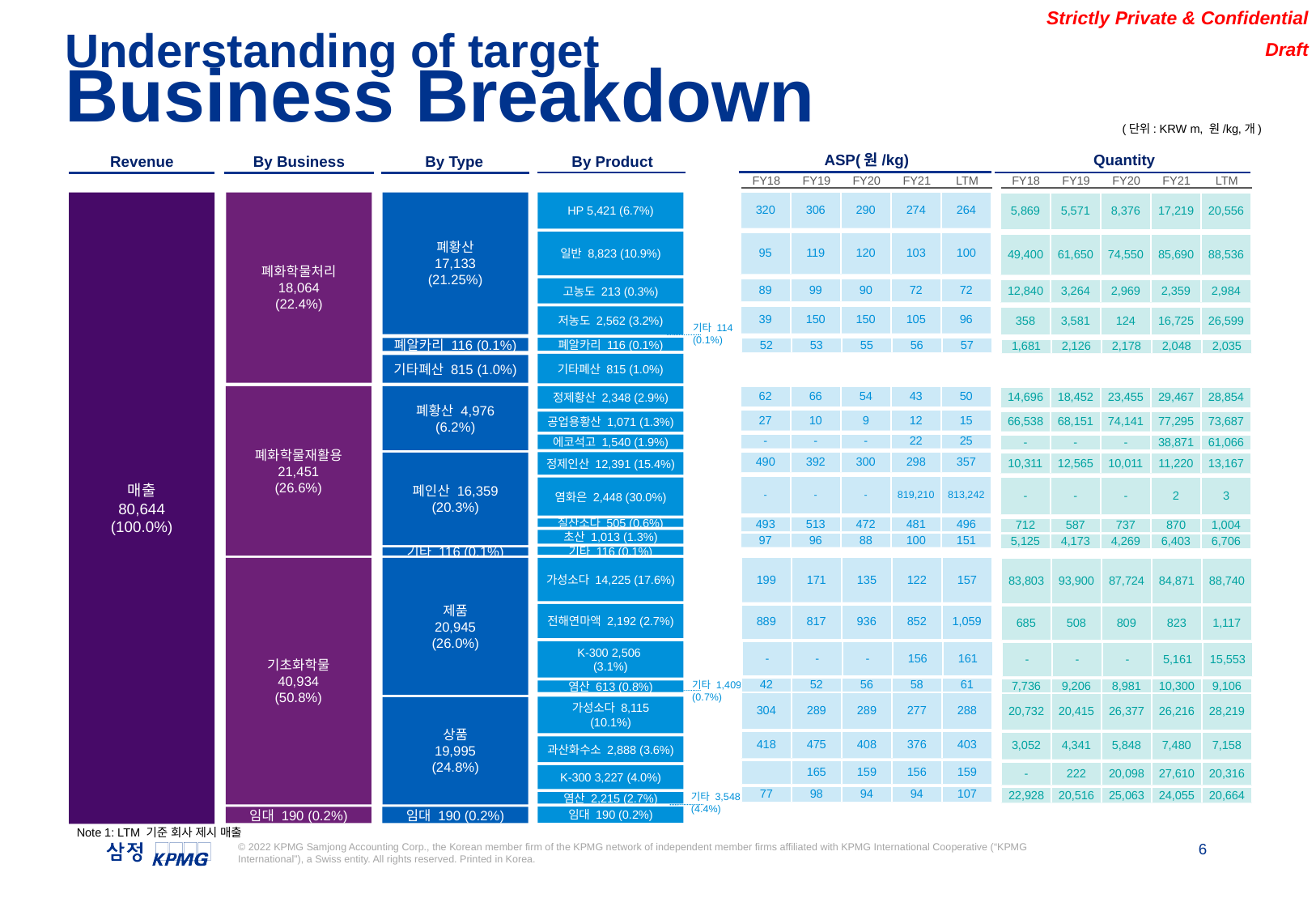

Understanding of target
Business Breakdown
(단위: KRW m, 원/kg,개)
ASP(원/kg)
Quantity
By Product
Revenue
By Business
By Type
| FY18 | FY19 | FY20 | FY21 | LTM |
| --- | --- | --- | --- | --- |
| FY18 | FY19 | FY20 | FY21 | LTM |
| --- | --- | --- | --- | --- |
| 320 | 306 | 290 | 274 | 264 |
| --- | --- | --- | --- | --- |
매출
80,644
(100.0%)
폐화학물처리
18,064
(22.4%)
폐황산
17,133
(21.25%)
HP 5,421 (6.7%)
| 5,869 | 5,571 | 8,376 | 17,219 | 20,556 |
| --- | --- | --- | --- | --- |
일반 8,823 (10.9%)
| 95 | 119 | 120 | 103 | 100 |
| --- | --- | --- | --- | --- |
| 49,400 | 61,650 | 74,550 | 85,690 | 88,536 |
| --- | --- | --- | --- | --- |
(15.6%)
고농도 213 (0.3%)
| 89 | 99 | 90 | 72 | 72 |
| --- | --- | --- | --- | --- |
| 12,840 | 3,264 | 2,969 | 2,359 | 2,984 |
| --- | --- | --- | --- | --- |
| 39 | 150 | 150 | 105 | 96 |
| --- | --- | --- | --- | --- |
저농도 2,562 (3.2%)
| 358 | 3,581 | 124 | 16,725 | 26,599 |
| --- | --- | --- | --- | --- |
기타 114
(0.1%)
폐알카리 116 (0.1%)
| 52 | 53 | 55 | 56 | 57 |
| --- | --- | --- | --- | --- |
폐알카리 116 (0.1%)
| 1,681 | 2,126 | 2,178 | 2,048 | 2,035 |
| --- | --- | --- | --- | --- |
기타폐산 815 (1.0%)
기타폐산 815 (1.0%)
폐화학물재활용
21,451
(26.6%)
폐황산 4,976
(6.2%)
| 62 | 66 | 54 | 43 | 50 |
| --- | --- | --- | --- | --- |
정제황산 2,348 (2.9%)
| 14,696 | 18,452 | 23,455 | 29,467 | 28,854 |
| --- | --- | --- | --- | --- |
| 27 | 10 | 9 | 12 | 15 |
| --- | --- | --- | --- | --- |
| 66,538 | 68,151 | 74,141 | 77,295 | 73,687 |
| --- | --- | --- | --- | --- |
공업용황산 1,071 (1.3%)
| - | - | - | 22 | 25 |
| --- | --- | --- | --- | --- |
에코석고 1,540 (1.9%)
| - | - | - | 38,871 | 61,066 |
| --- | --- | --- | --- | --- |
| 490 | 392 | 300 | 298 | 357 |
| --- | --- | --- | --- | --- |
정제인산 12,391 (15.4%)
폐인산 16,359
(20.3%)
| 10,311 | 12,565 | 10,011 | 11,220 | 13,167 |
| --- | --- | --- | --- | --- |
| - | - | - | 819,210 | 813,242 |
| --- | --- | --- | --- | --- |
| - | - | - | 2 | 3 |
| --- | --- | --- | --- | --- |
염화은 2,448 (30.0%)
| 493 | 513 | 472 | 481 | 496 |
| --- | --- | --- | --- | --- |
| 712 | 587 | 737 | 870 | 1,004 |
| --- | --- | --- | --- | --- |
질산소다 505 (0.6%)
초산 1,013 (1.3%)
| 97 | 96 | 88 | 100 | 151 |
| --- | --- | --- | --- | --- |
| 5,125 | 4,173 | 4,269 | 6,403 | 6,706 |
| --- | --- | --- | --- | --- |
기타 116 (0.1%)
기타 116 (0.1%)
| 199 | 171 | 135 | 122 | 157 |
| --- | --- | --- | --- | --- |
가성소다 14,225 (17.6%)
제품
20,945
(26.0%)
기초화학물
40,934
(50.8%)
| 83,803 | 93,900 | 87,724 | 84,871 | 88,740 |
| --- | --- | --- | --- | --- |
전해연마액 2,192 (2.7%)
| 889 | 817 | 936 | 852 | 1,059 |
| --- | --- | --- | --- | --- |
| 685 | 508 | 809 | 823 | 1,117 |
| --- | --- | --- | --- | --- |
K-300 2,506
(3.1%)
| - | - | - | 156 | 161 |
| --- | --- | --- | --- | --- |
| - | - | - | 5,161 | 15,553 |
| --- | --- | --- | --- | --- |
기타 1,409
(0.7%)
| 42 | 52 | 56 | 58 | 61 |
| --- | --- | --- | --- | --- |
| 7,736 | 9,206 | 8,981 | 10,300 | 9,106 |
| --- | --- | --- | --- | --- |
염산 613 (0.8%)
| 304 | 289 | 289 | 277 | 288 |
| --- | --- | --- | --- | --- |
| 20,732 | 20,415 | 26,377 | 26,216 | 28,219 |
| --- | --- | --- | --- | --- |
가성소다 8,115
(10.1%)
상품
19,995
(24.8%)
| 418 | 475 | 408 | 376 | 403 |
| --- | --- | --- | --- | --- |
| 3,052 | 4,341 | 5,848 | 7,480 | 7,158 |
| --- | --- | --- | --- | --- |
과산화수소 2,888 (3.6%)
|  | 165 | 159 | 156 | 159 |
| --- | --- | --- | --- | --- |
| - | 222 | 20,098 | 27,610 | 20,316 |
| --- | --- | --- | --- | --- |
K-300 3,227 (4.0%)
기타 3,548
(4.4%)
| 77 | 98 | 94 | 94 | 107 |
| --- | --- | --- | --- | --- |
| 22,928 | 20,516 | 25,063 | 24,055 | 20,664 |
| --- | --- | --- | --- | --- |
염산 2,215 (2.7%)
임대 190 (0.2%)
임대 190 (0.2%)
임대 190 (0.2%)
Note 1: LTM 기준 회사 제시 매출